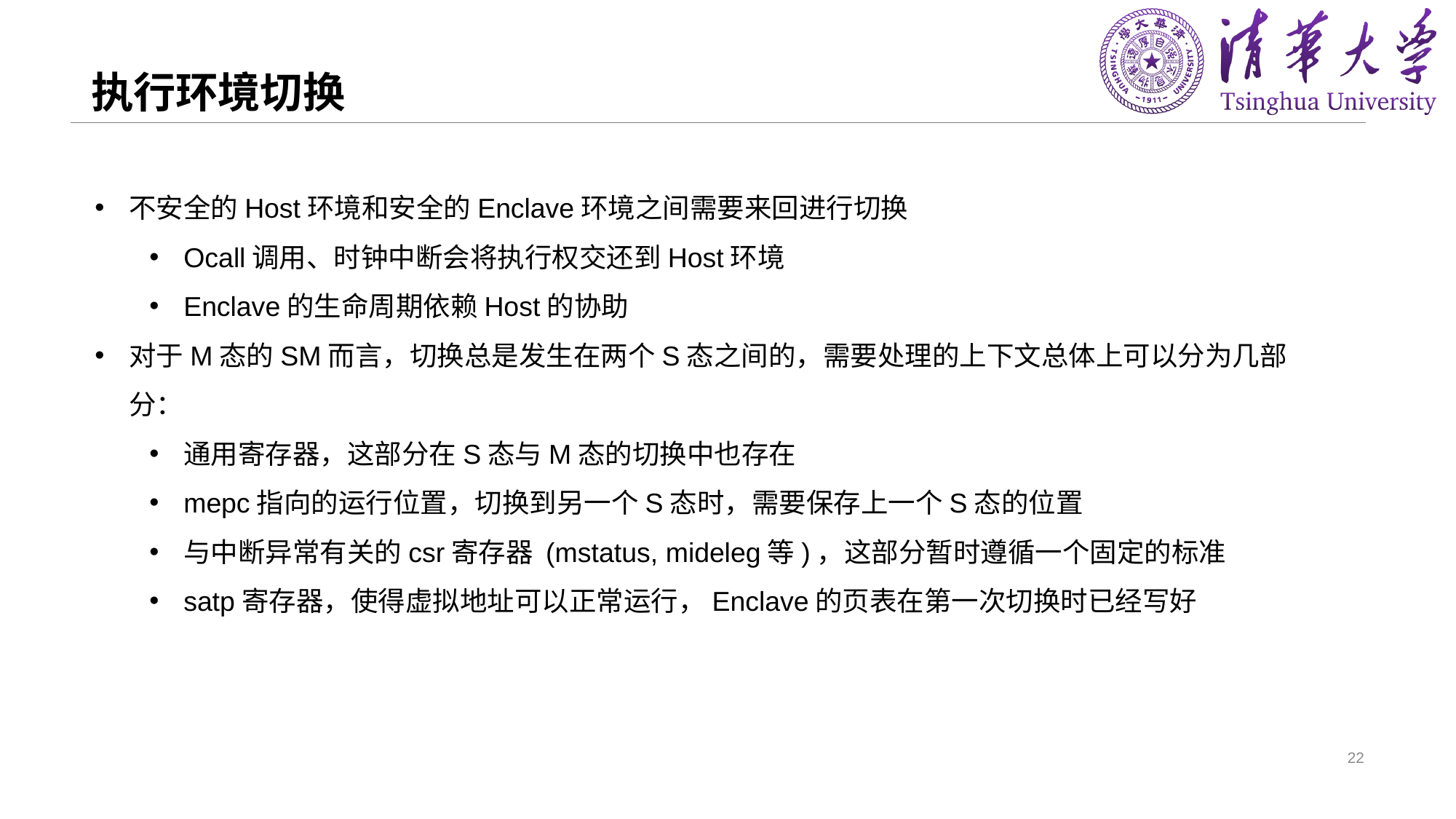

# 执行环境切换
不安全的Host环境和安全的Enclave环境之间需要来回进行切换
Ocall调用、时钟中断会将执行权交还到Host环境
Enclave的生命周期依赖Host的协助
对于M态的SM而言，切换总是发生在两个S态之间的，需要处理的上下文总体上可以分为几部分：
通用寄存器，这部分在S态与M态的切换中也存在
mepc指向的运行位置，切换到另一个S态时，需要保存上一个S态的位置
与中断异常有关的csr寄存器 (mstatus, mideleg等)，这部分暂时遵循一个固定的标准
satp寄存器，使得虚拟地址可以正常运行，Enclave的页表在第一次切换时已经写好

22